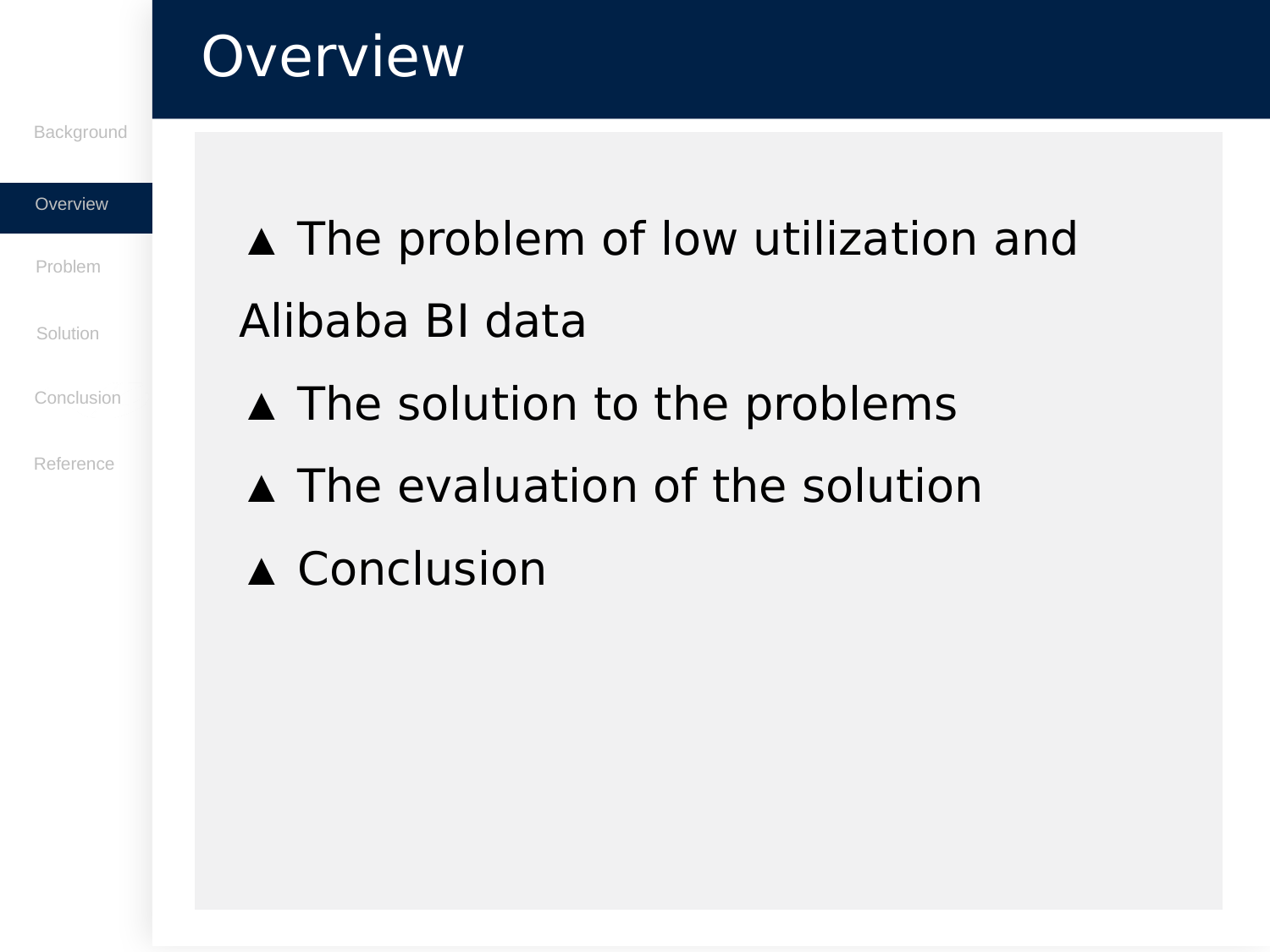

Overview
Background

▲ The problem of low utilization and Alibaba BI data
▲ The solution to the problems
▲ The evaluation of the solution
▲ Conclusion

Overview
Problem
Solution

Conclusion
主体研究
Reference
4